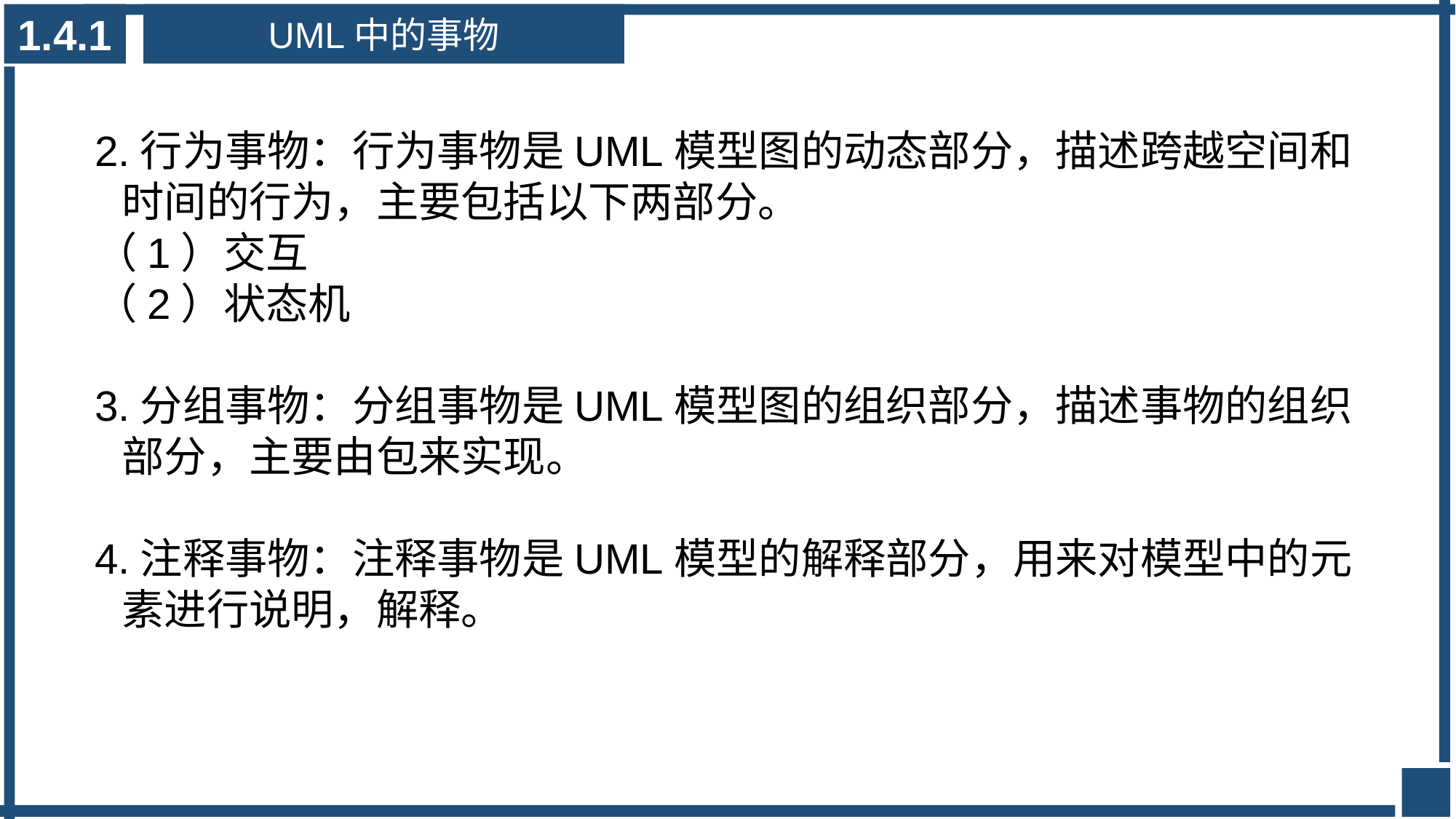

1.4.1

UML中的事物
2.行为事物：行为事物是UML模型图的动态部分，描述跨越空间和时间的行为，主要包括以下两部分。
（1）交互
（2）状态机

3.分组事物：分组事物是UML模型图的组织部分，描述事物的组织部分，主要由包来实现。

4.注释事物：注释事物是UML模型的解释部分，用来对模型中的元素进行说明，解释。